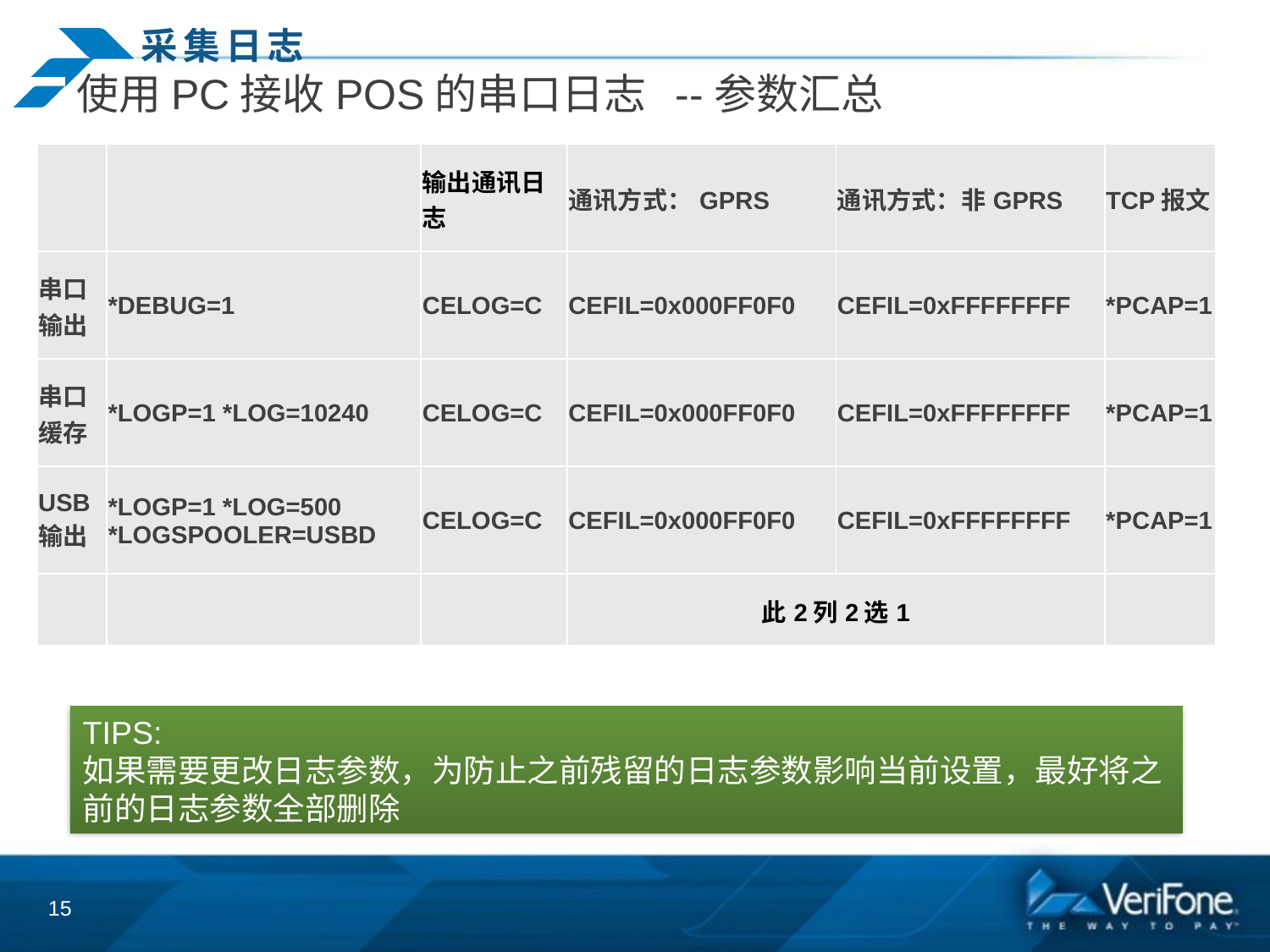

# 采集日志
使用PC接收POS的串口日志  --参数汇总

|  |  | 输出通讯日志 | 通讯方式：GPRS | 通讯方式：非GPRS | TCP报文 |
| --- | --- | --- | --- | --- | --- |
| 串口 输出 | \*DEBUG=1 | CELOG=C | CEFIL=0x000FF0F0 | CEFIL=0xFFFFFFFF | \*PCAP=1 |
| 串口 缓存 | \*LOGP=1 \*LOG=10240 | CELOG=C | CEFIL=0x000FF0F0 | CEFIL=0xFFFFFFFF | \*PCAP=1 |
| USB 输出 | \*LOGP=1 \*LOG=500 \*LOGSPOOLER=USBD | CELOG=C | CEFIL=0x000FF0F0 | CEFIL=0xFFFFFFFF | \*PCAP=1 |
|  |  |  | 此2列2选1 |  |  |
TIPS:
如果需要更改日志参数，为防止之前残留的日志参数影响当前设置，最好将之前的日志参数全部删除
15